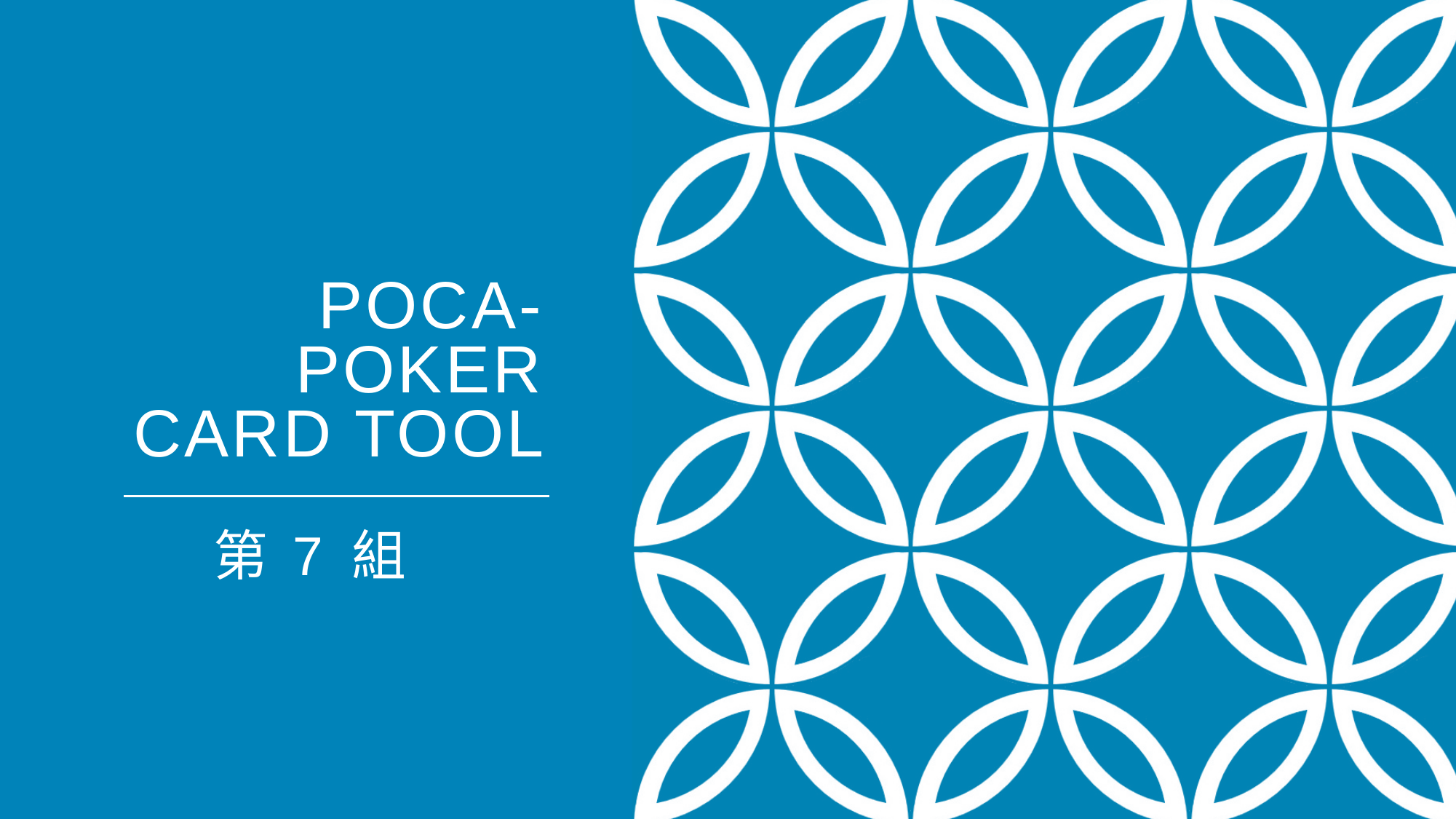

# PoCa-Poker Card Tool
第 7 組